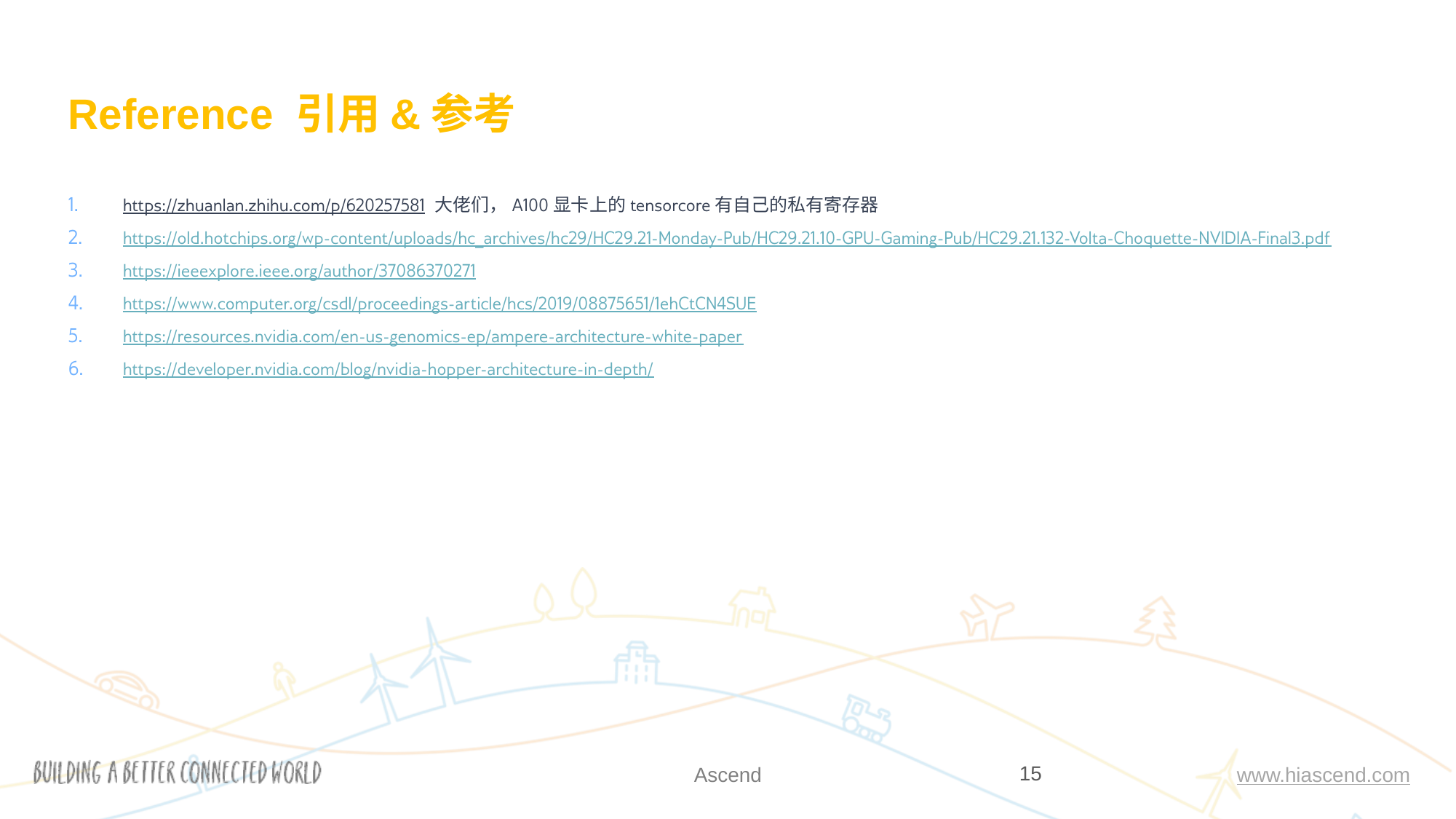

# Reference 引用&参考
https://zhuanlan.zhihu.com/p/620257581 大佬们，A100显卡上的tensorcore有自己的私有寄存器
https://old.hotchips.org/wp-content/uploads/hc_archives/hc29/HC29.21-Monday-Pub/HC29.21.10-GPU-Gaming-Pub/HC29.21.132-Volta-Choquette-NVIDIA-Final3.pdf
https://ieeexplore.ieee.org/author/37086370271
https://www.computer.org/csdl/proceedings-article/hcs/2019/08875651/1ehCtCN4SUE
https://resources.nvidia.com/en-us-genomics-ep/ampere-architecture-white-paper
https://developer.nvidia.com/blog/nvidia-hopper-architecture-in-depth/